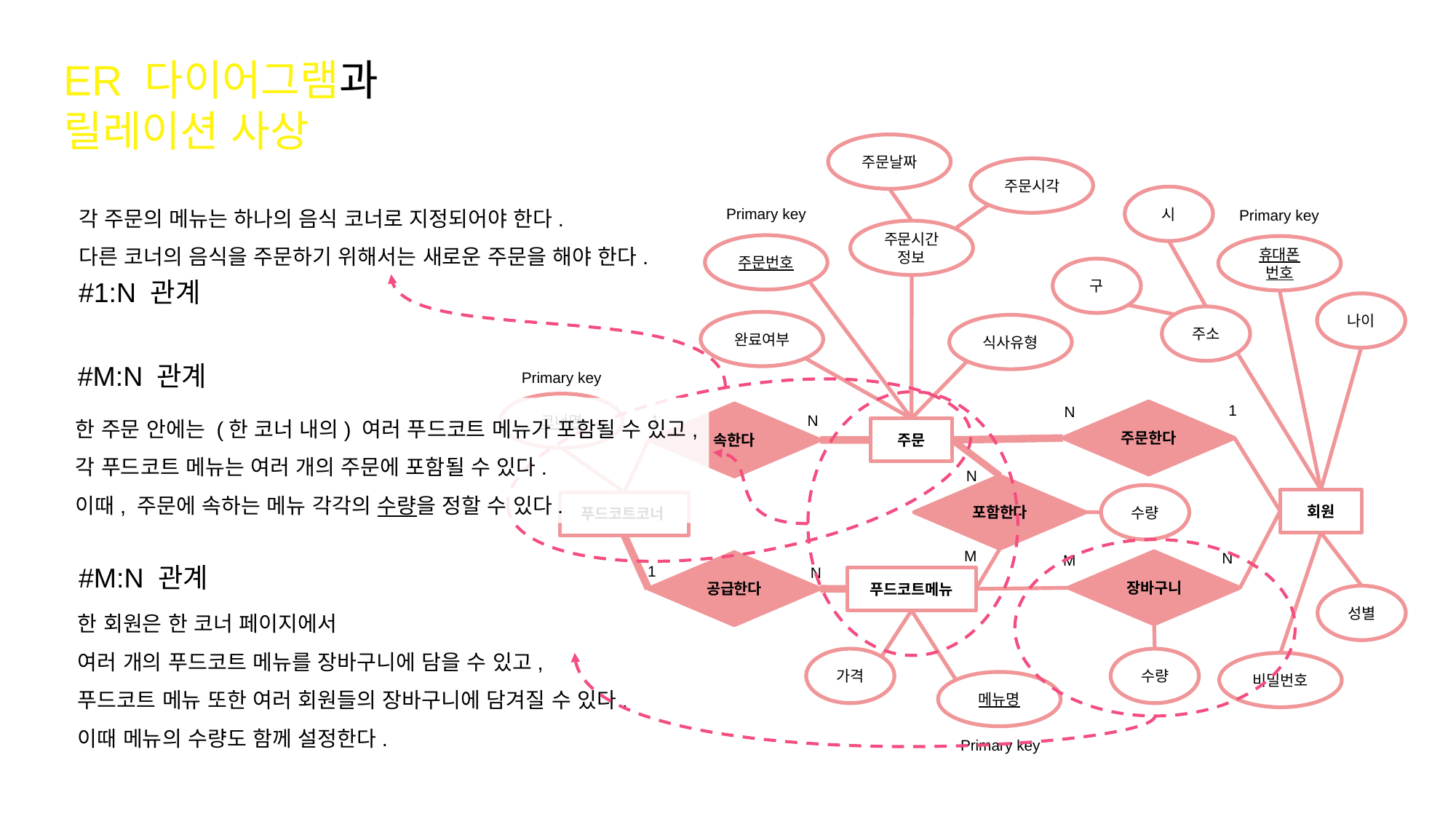

ER 다이어그램과
릴레이션 사상
주문날짜
주문시각
시
각 주문의 메뉴는 하나의 음식 코너로 지정되어야 한다.
다른 코너의 음식을 주문하기 위해서는 새로운 주문을 해야 한다.
Primary key
주문번호
Primary key
휴대폰
번호
주문시간정보
구
#1:N 관계
나이
주소
완료여부
식사유형
#M:N 관계
Primary key
코너명

1
N
주문한다

한 주문 안에는 (한 코너 내의) 여러 푸드코트 메뉴가 포함될 수 있고,
각 푸드코트 메뉴는 여러 개의 주문에 포함될 수 있다.
이때, 주문에 속하는 메뉴 각각의 수량을 정할 수 있다.
1
N
속한다
주문
N
포함한다
M
수량
회원
푸드코트코너

N
M
장바구니
공급한다
1
N
#M:N 관계
푸드코트메뉴
성별
한 회원은 한 코너 페이지에서
여러 개의 푸드코트 메뉴를 장바구니에 담을 수 있고,
푸드코트 메뉴 또한 여러 회원들의 장바구니에 담겨질 수 있다.
이때 메뉴의 수량도 함께 설정한다.
가격
수량
비밀번호
메뉴명
Primary key